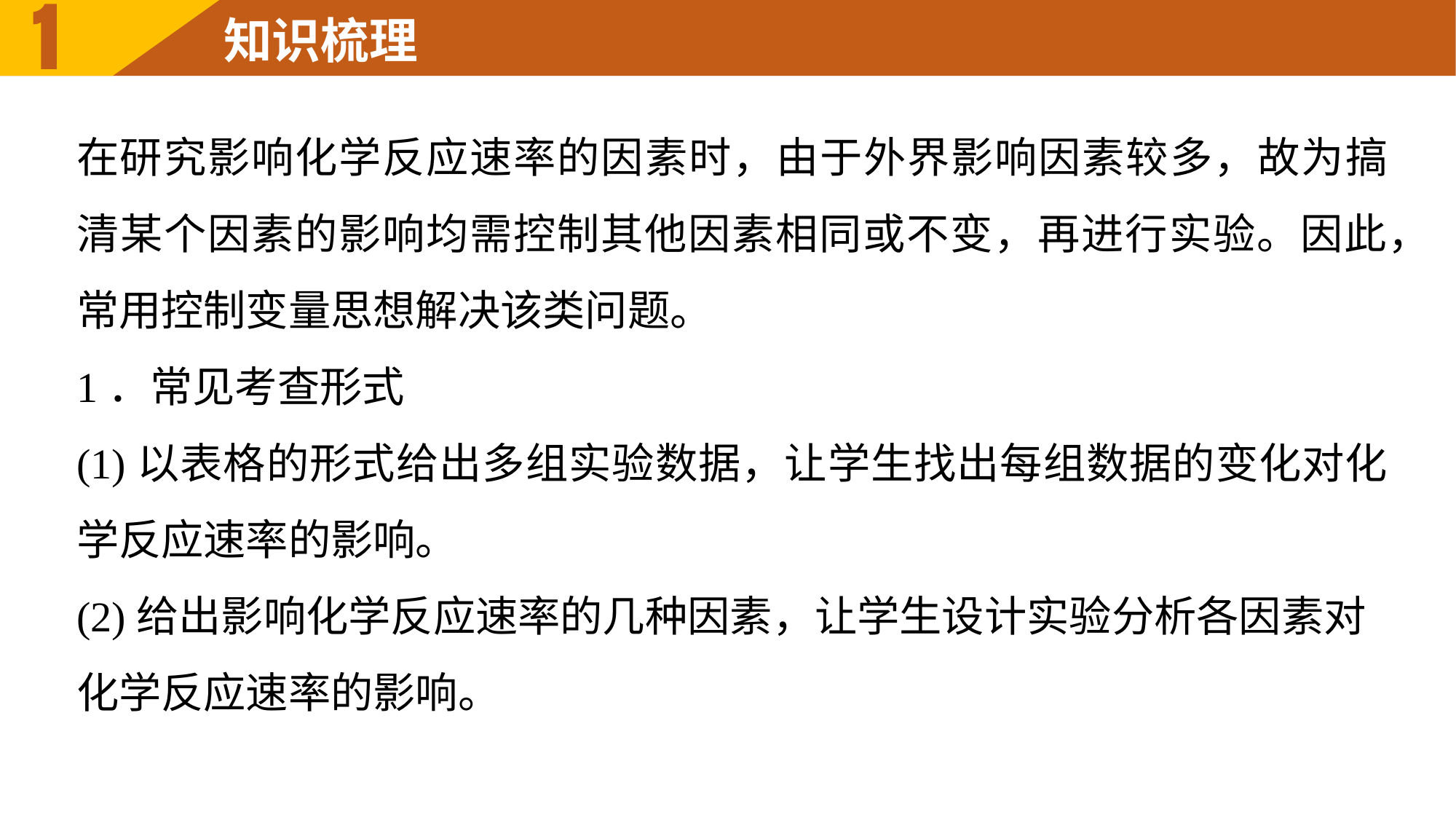

在研究影响化学反应速率的因素时，由于外界影响因素较多，故为搞清某个因素的影响均需控制其他因素相同或不变，再进行实验。因此，常用控制变量思想解决该类问题。
1．常见考查形式
(1)以表格的形式给出多组实验数据，让学生找出每组数据的变化对化学反应速率的影响。
(2)给出影响化学反应速率的几种因素，让学生设计实验分析各因素对化学反应速率的影响。